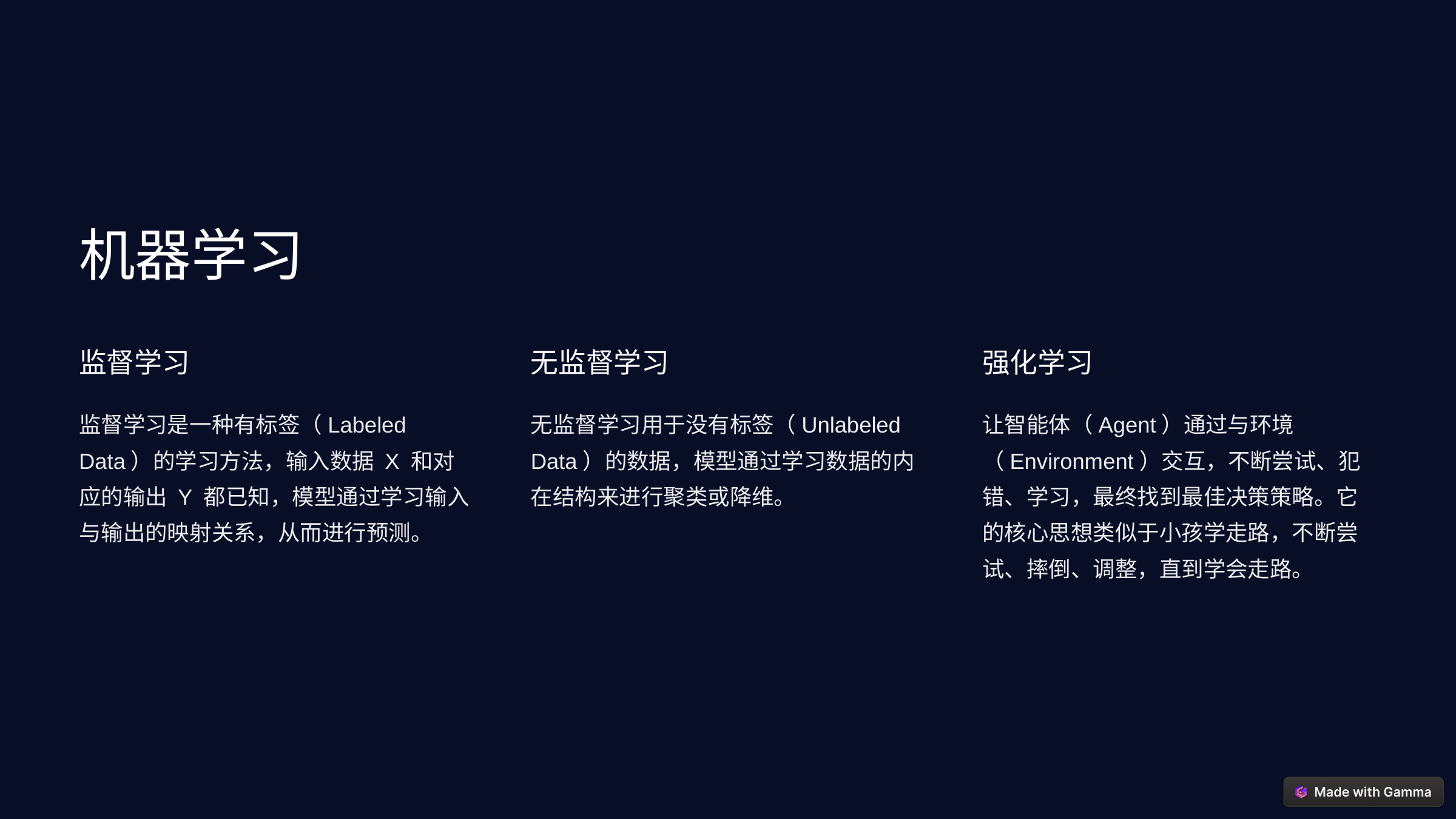

机器学习
监督学习
无监督学习
强化学习
监督学习是一种有标签（Labeled Data）的学习方法，输入数据 X 和对应的输出 Y 都已知，模型通过学习输入与输出的映射关系，从而进行预测。
无监督学习用于没有标签（Unlabeled Data）的数据，模型通过学习数据的内在结构来进行聚类或降维。
让智能体（Agent）通过与环境（Environment）交互，不断尝试、犯错、学习，最终找到最佳决策策略。它的核心思想类似于小孩学走路，不断尝试、摔倒、调整，直到学会走路。